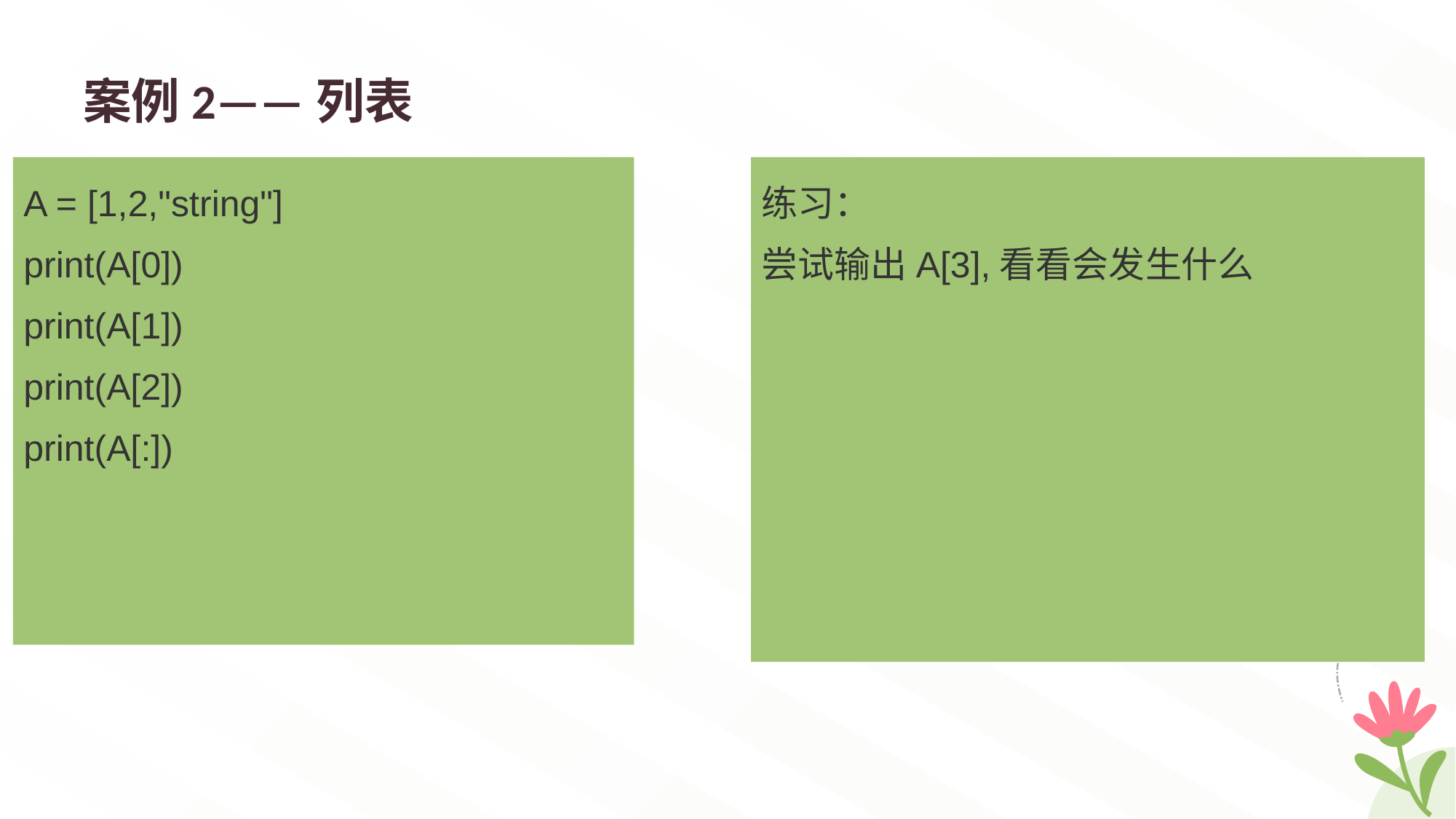

# 案例2——列表
A = [1,2,"string"]
print(A[0])
print(A[1])
print(A[2])
print(A[:])

练习：
尝试输出A[3],看看会发生什么